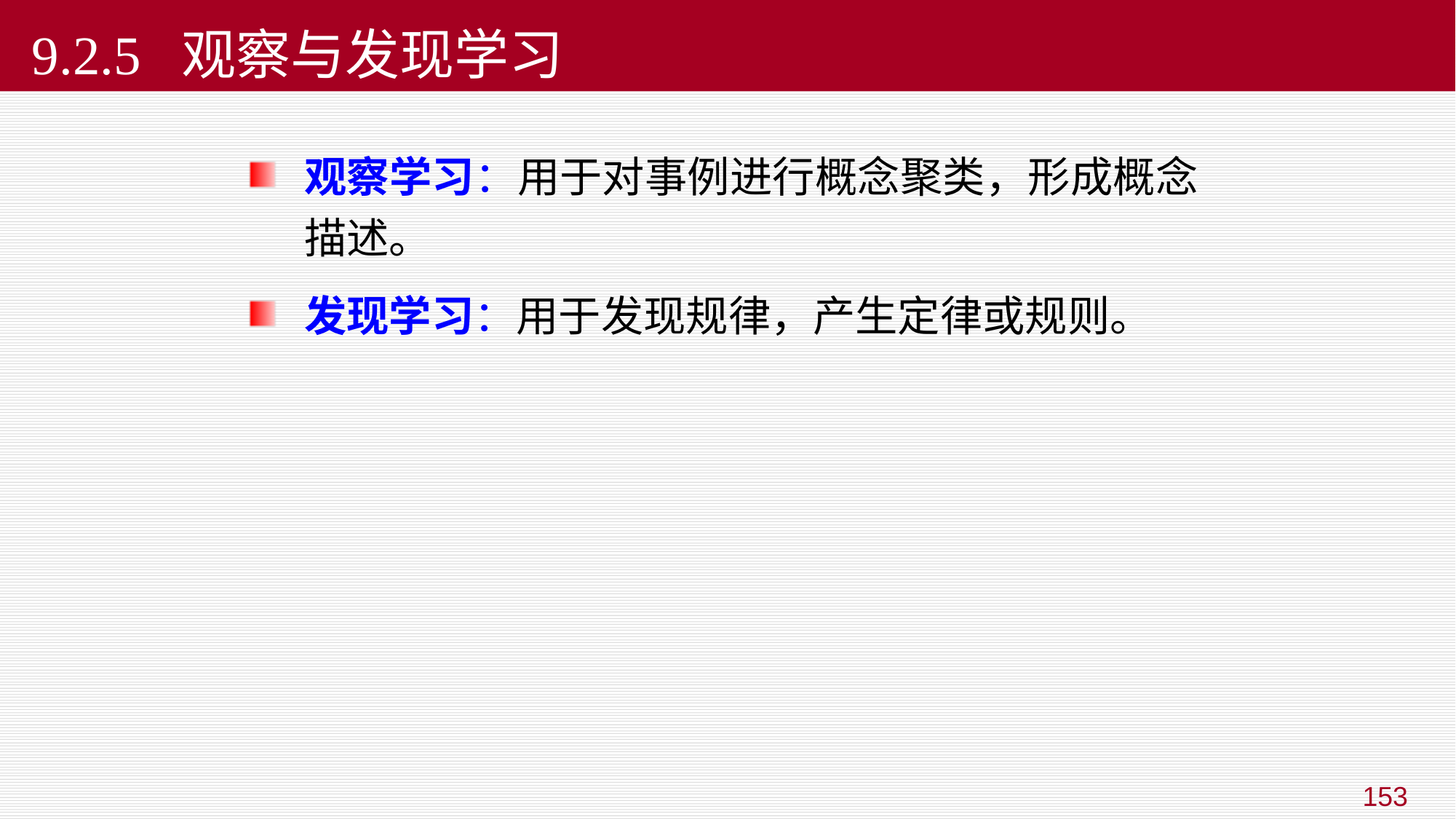

# 9.2.5  观察与发现学习
观察学习：用于对事例进行概念聚类，形成概念描述。
发现学习：用于发现规律，产生定律或规则。
153